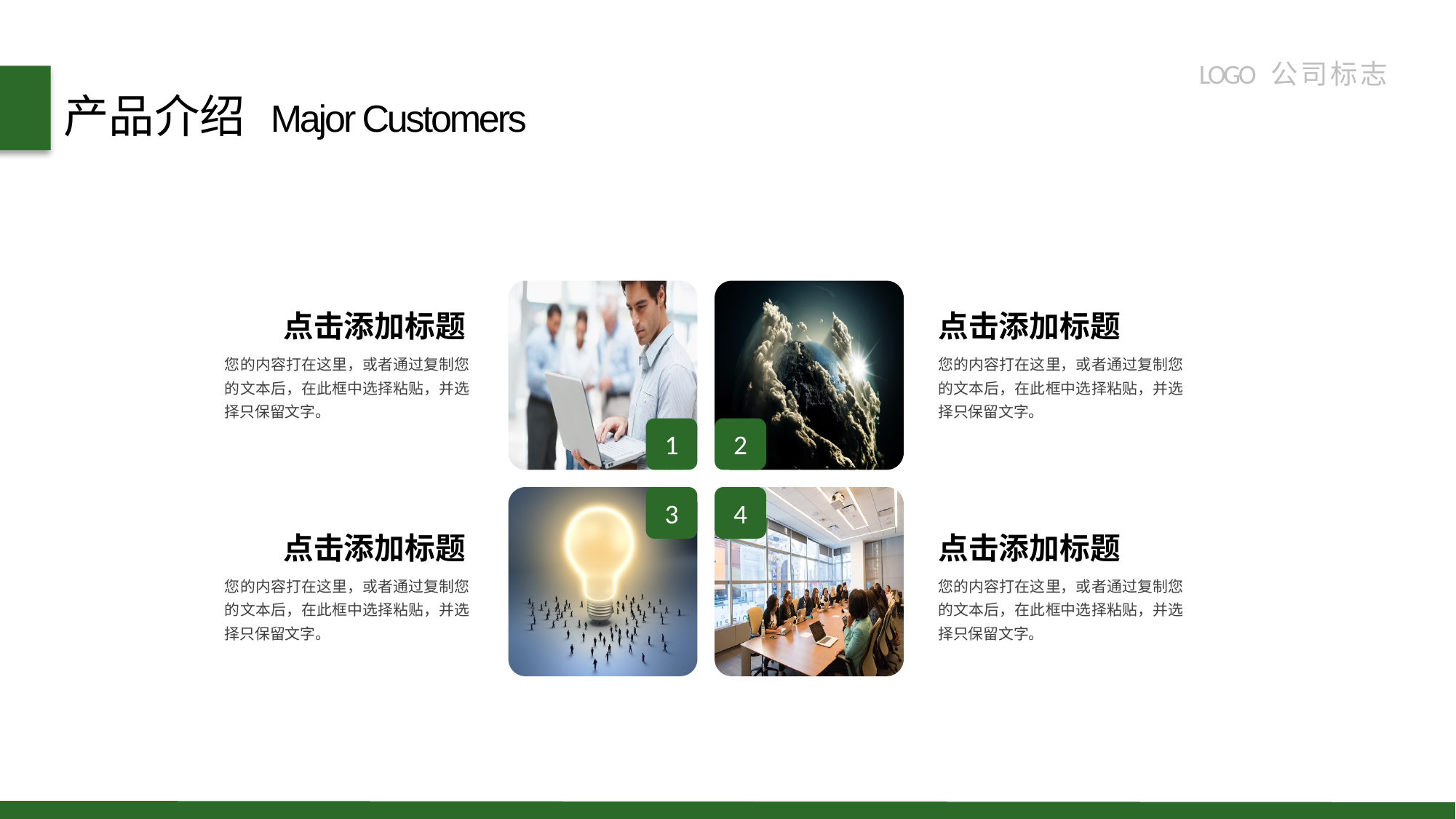

LOGO  公 司 标 志

产品介绍
Major Customers

点击添加标题
点击添加标题
您的内容打在这里，或者通过复制您的文本后，在此框中选择粘贴，并选择只保留文字。
您的内容打在这里，或者通过复制您的文本后，在此框中选择粘贴，并选择只保留文字。
1
2

3

4
点击添加标题
点击添加标题
您的内容打在这里，或者通过复制您的文本后，在此框中选择粘贴，并选择只保留文字。
您的内容打在这里，或者通过复制您的文本后，在此框中选择粘贴，并选择只保留文字。